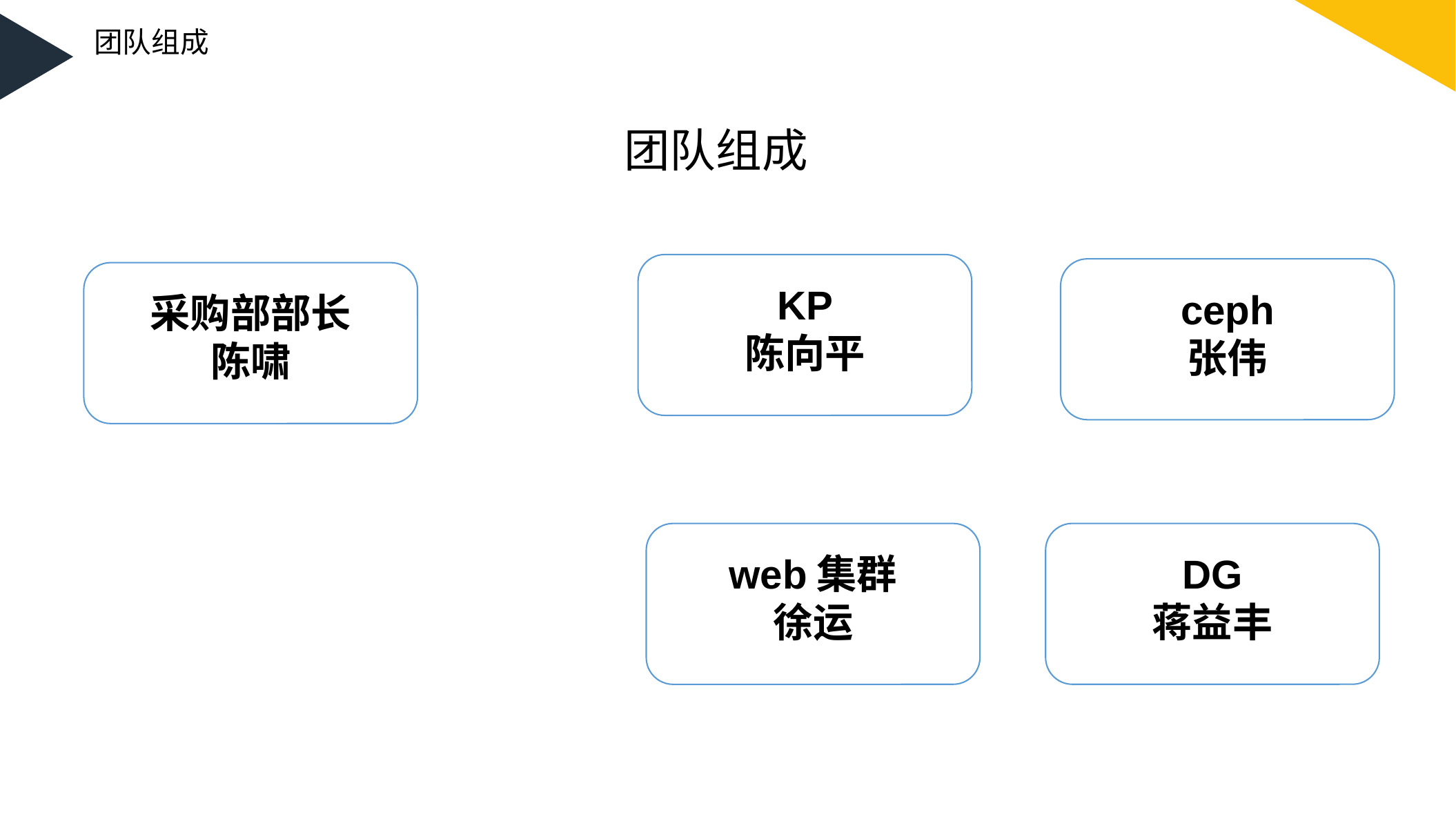

团队组成
团队组成

KP
陈向平

ceph
张伟

采购部部长
陈啸

DG
蒋益丰

web集群
徐运